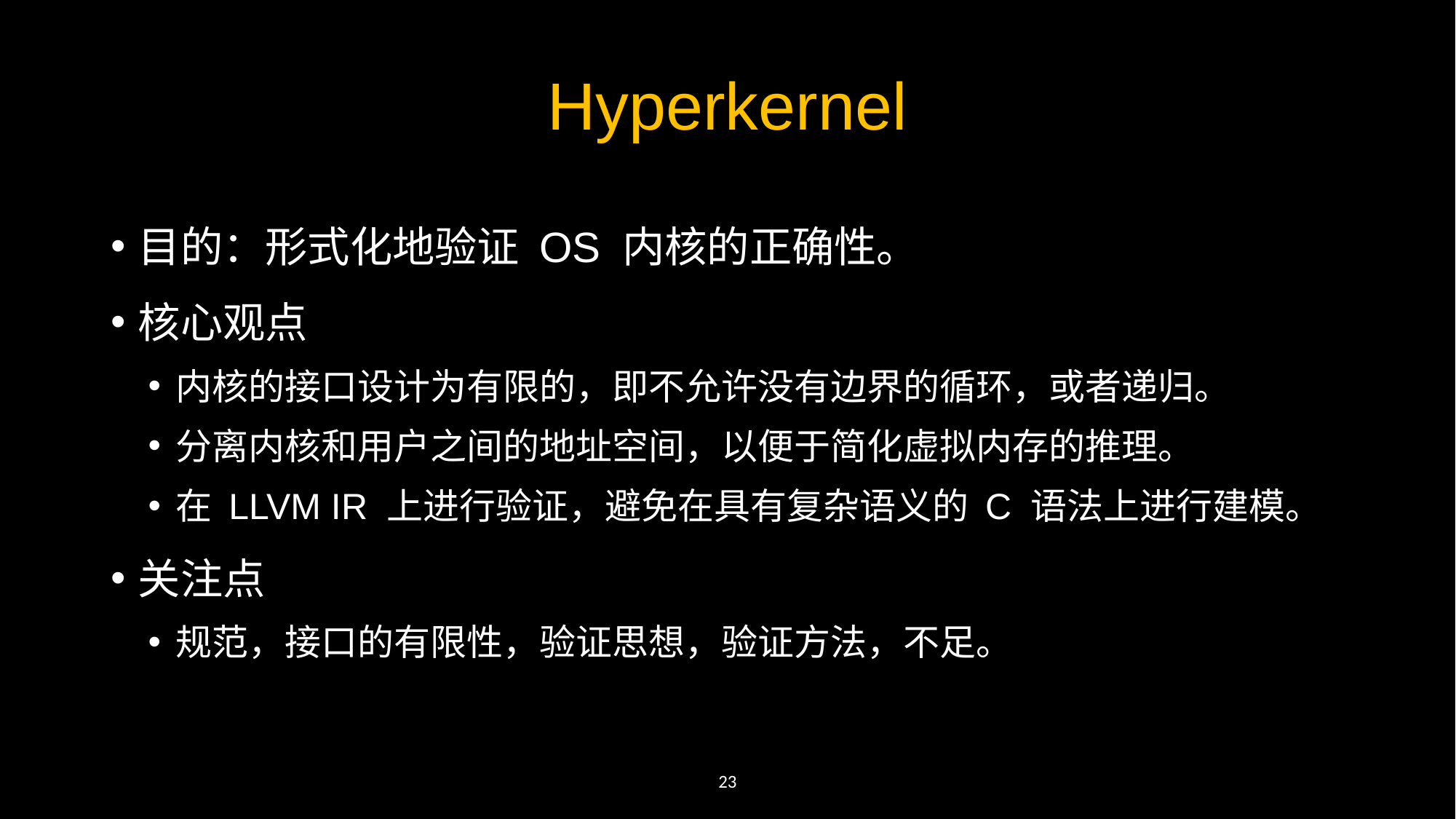

# Hyperkernel
目的：形式化地验证 OS 内核的正确性。
核心观点
内核的接口设计为有限的，即不允许没有边界的循环，或者递归。
分离内核和用户之间的地址空间，以便于简化虚拟内存的推理。
在 LLVM IR 上进行验证，避免在具有复杂语义的 C 语法上进行建模。
关注点
规范，接口的有限性，验证思想，验证方法，不足。

23